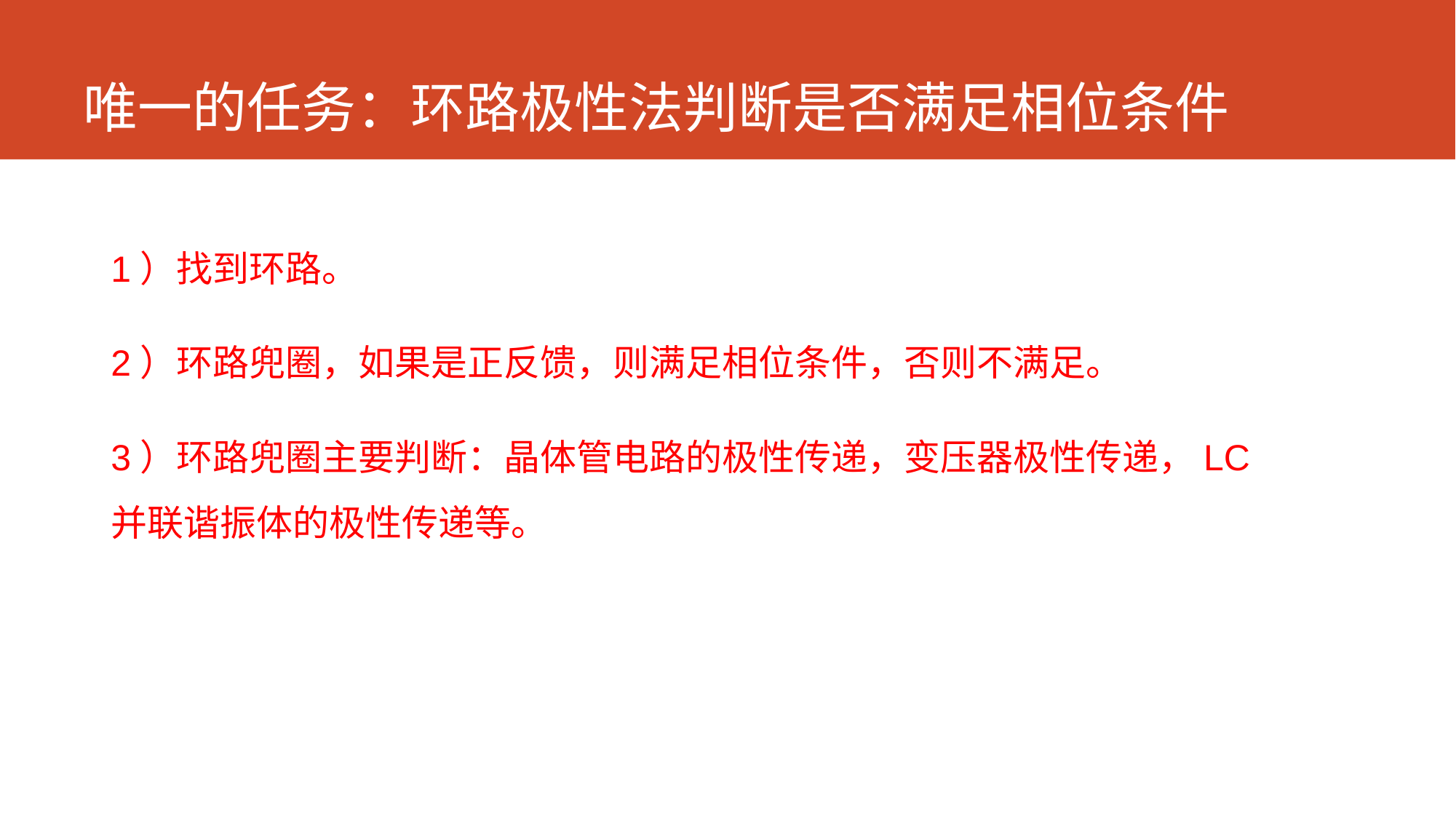

# 唯一的任务：环路极性法判断是否满足相位条件
1）找到环路。
2）环路兜圈，如果是正反馈，则满足相位条件，否则不满足。
3）环路兜圈主要判断：晶体管电路的极性传递，变压器极性传递，LC并联谐振体的极性传递等。